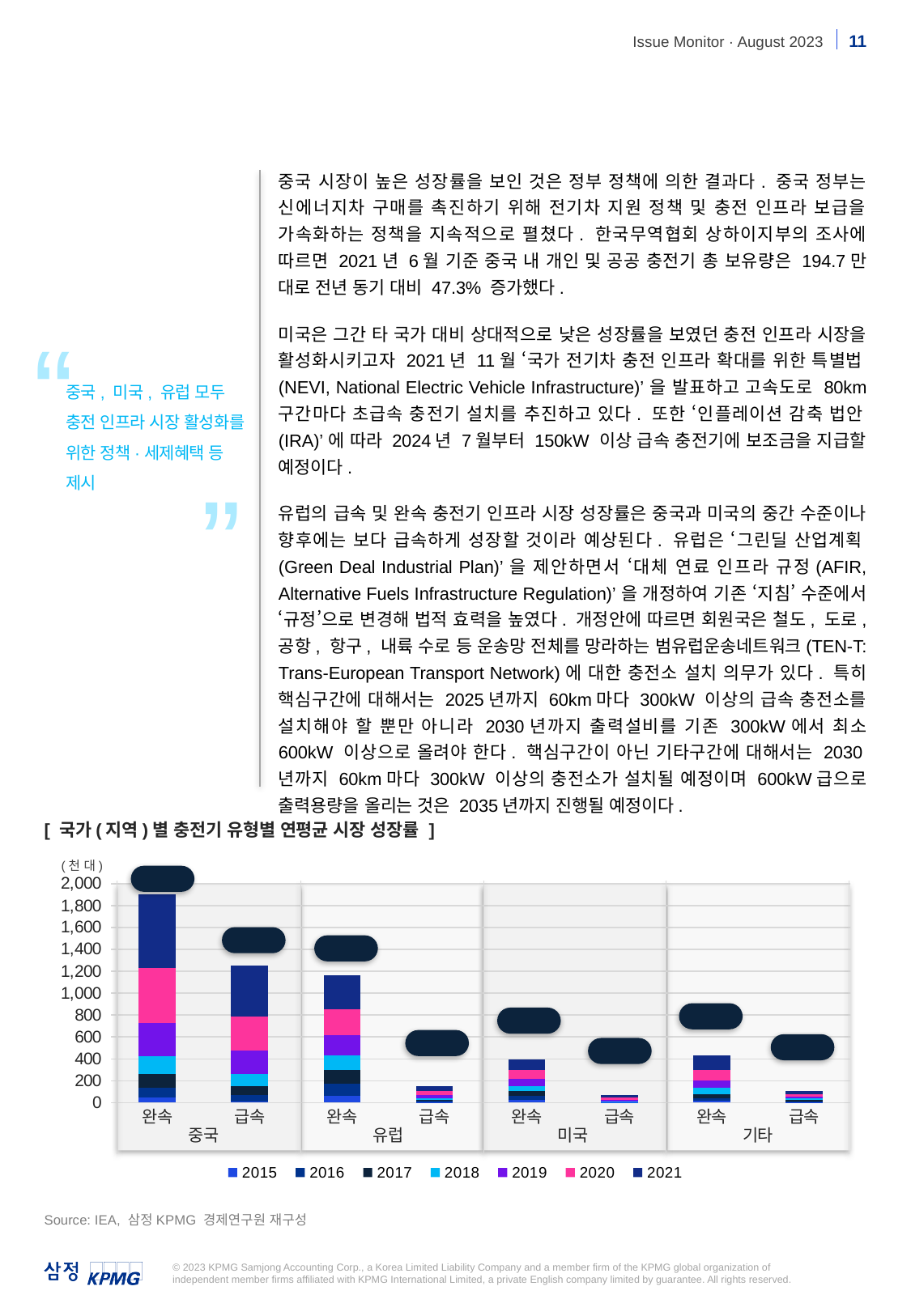

중국 시장이 높은 성장률을 보인 것은 정부 정책에 의한 결과다. 중국 정부는 신에너지차 구매를 촉진하기 위해 전기차 지원 정책 및 충전 인프라 보급을 가속화하는 정책을 지속적으로 펼쳤다. 한국무역협회 상하이지부의 조사에 따르면 2021년 6월 기준 중국 내 개인 및 공공 충전기 총 보유량은 194.7만 대로 전년 동기 대비 47.3% 증가했다.
미국은 그간 타 국가 대비 상대적으로 낮은 성장률을 보였던 충전 인프라 시장을 활성화시키고자 2021년 11월 ‘국가 전기차 충전 인프라 확대를 위한 특별법(NEVI, National Electric Vehicle Infrastructure)’을 발표하고 고속도로 80km 구간마다 초급속 충전기 설치를 추진하고 있다. 또한 ‘인플레이션 감축 법안(IRA)’에 따라 2024년 7월부터 150kW 이상 급속 충전기에 보조금을 지급할 예정이다.
유럽의 급속 및 완속 충전기 인프라 시장 성장률은 중국과 미국의 중간 수준이나 향후에는 보다 급속하게 성장할 것이라 예상된다. 유럽은 ‘그린딜 산업계획(Green Deal Industrial Plan)’을 제안하면서 ‘대체 연료 인프라 규정(AFIR, Alternative Fuels Infrastructure Regulation)’을 개정하여 기존 ‘지침’ 수준에서 ‘규정’으로 변경해 법적 효력을 높였다. 개정안에 따르면 회원국은 철도, 도로, 공항, 항구, 내륙 수로 등 운송망 전체를 망라하는 범유럽운송네트워크(TEN-T: Trans-European Transport Network)에 대한 충전소 설치 의무가 있다. 특히 핵심구간에 대해서는 2025년까지 60km마다 300kW 이상의 급속 충전소를 설치해야 할 뿐만 아니라 2030년까지 출력설비를 기존 300kW에서 최소 600kW 이상으로 올려야 한다. 핵심구간이 아닌 기타구간에 대해서는 2030년까지 60km마다 300kW 이상의 충전소가 설치될 예정이며 600kW급으로 출력용량을 올리는 것은 2035년까지 진행될 예정이다.
“
중국, 미국, 유럽 모두 충전 인프라 시장 활성화를 위한 정책·세제혜택 등 제시
”
[ 국가(지역)별 충전기 유형별 연평균 시장 성장률 ]
(천 대)
46%

### Chart

| Category | 2015 | 2016 | 2017 | 2018 | 2019 | 2020 | 2021 |
|---|---|---|---|---|---|---|---|
| 완속 | 47.0 | 86.0 | 131.0 | 164.0 | 301.0 | 498.0 | 677.0 |
| 급속 | 12.0 | 55.0 | 83.0 | 111.0 | 215.0 | 309.0 | 470.0 |
| 완속 | 61.0 | 113.0 | 122.0 | 136.0 | 187.0 | 236.0 | 307.0 |
| 급속 | 6.0 | 9.0 | 11.0 | 16.0 | 25.0 | 38.0 | 49.0 |
| 완속 | 28.0 | 35.0 | 40.0 | 50.0 | 64.0 | 82.0 | 92.0 |
| 급속 | 4.0 | 3.0 | 3.0 | 4.0 | 13.0 | 17.0 | 22.0 |
| 완속 | 20.0 | 22.0 | 38.0 | 54.0 | 72.0 | 93.0 | 132.0 |
| 급속 | 6.0 | 8.0 | 11.0 | 14.0 | 17.0 | 22.0 | 28.0 |

69%
26%
31%
19%
35%
25%
28%
Source: IEA, 삼정KPMG 경제연구원 재구성